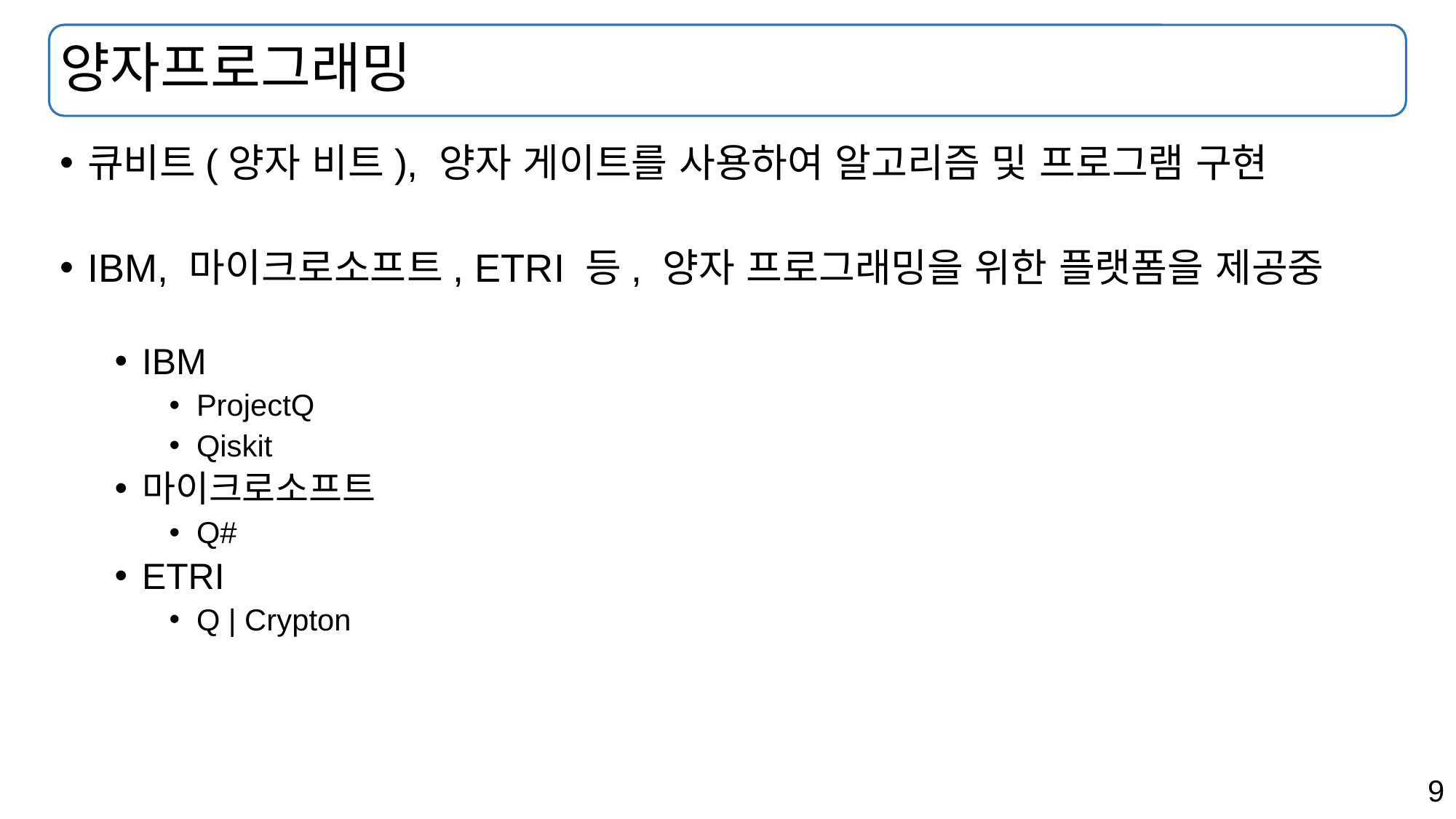

# 양자프로그래밍
큐비트(양자 비트), 양자 게이트를 사용하여 알고리즘 및 프로그램 구현
IBM, 마이크로소프트, ETRI 등, 양자 프로그래밍을 위한 플랫폼을 제공중

IBM
ProjectQ
Qiskit
마이크로소프트
Q#
ETRI
Q | Crypton